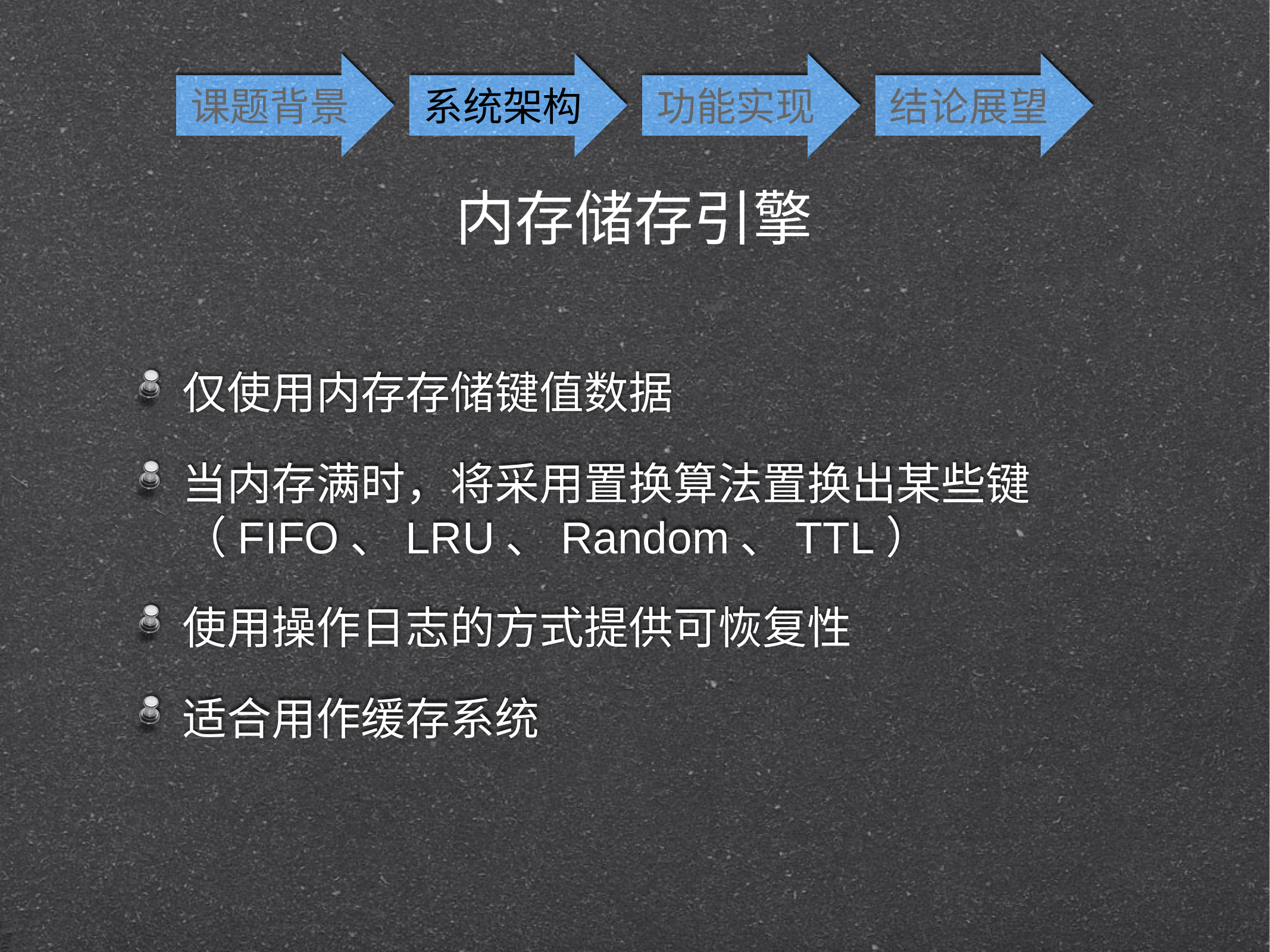

课题背景
系统架构
功能实现
结论展望
内存储存引擎
仅使用内存存储键值数据
当内存满时，将采用置换算法置换出某些键（FIFO、LRU、Random、TTL）
使用操作日志的方式提供可恢复性
适合用作缓存系统